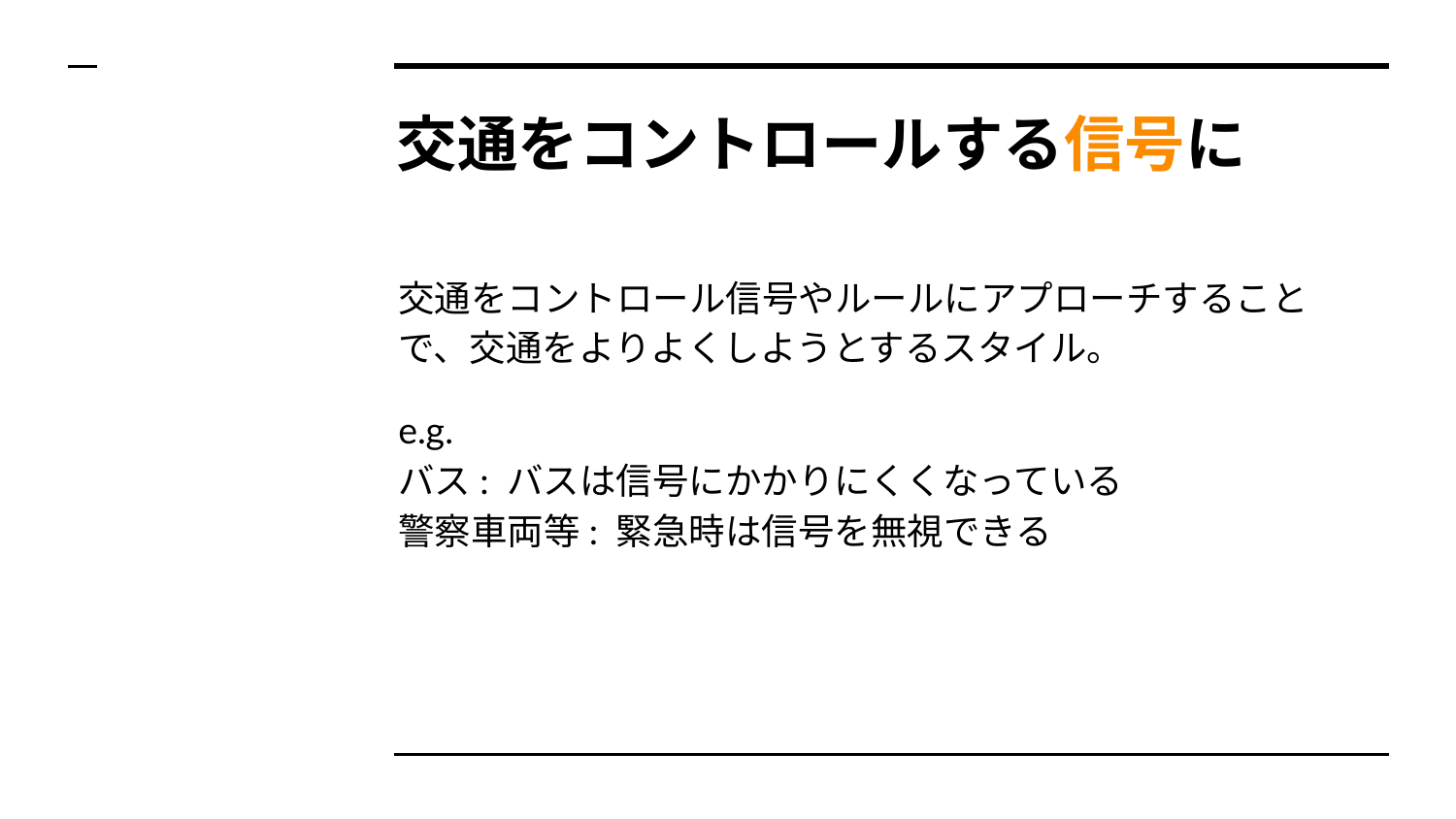

# 交通をコントロールする信号に
交通をコントロール信号やルールにアプローチすることで、交通をよりよくしようとするスタイル。
e.g.
バス: バスは信号にかかりにくくなっている
警察車両等: 緊急時は信号を無視できる